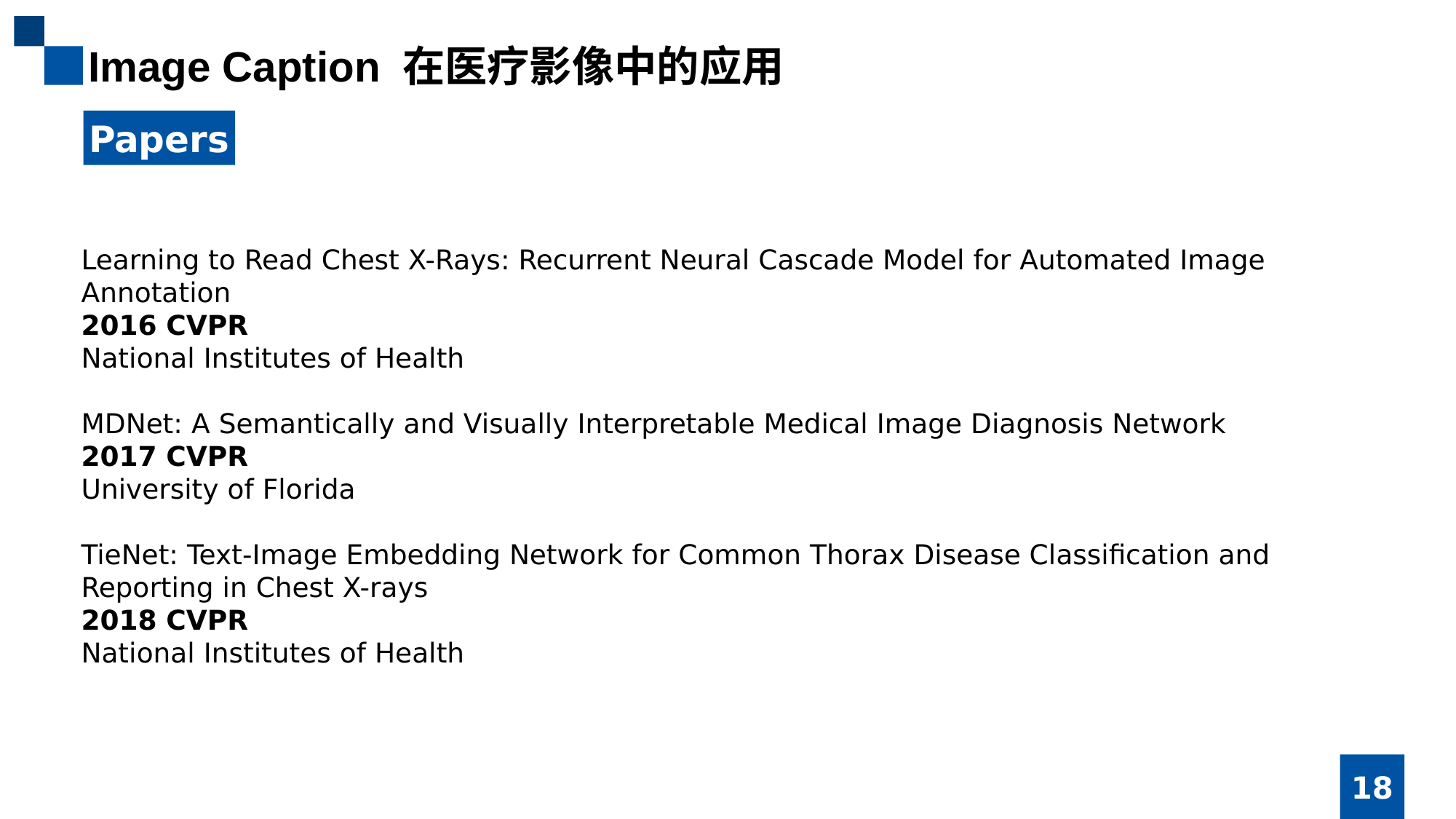

Image Caption 在医疗影像中的应用
Papers
Learning to Read Chest X-Rays: Recurrent Neural Cascade Model for Automated Image Annotation
2016 CVPR
National Institutes of Health

MDNet: A Semantically and Visually Interpretable Medical Image Diagnosis Network
2017 CVPR
University of Florida

TieNet: Text-Image Embedding Network for Common Thorax Disease Classification and Reporting in Chest X-rays
2018 CVPR
National Institutes of Health
18